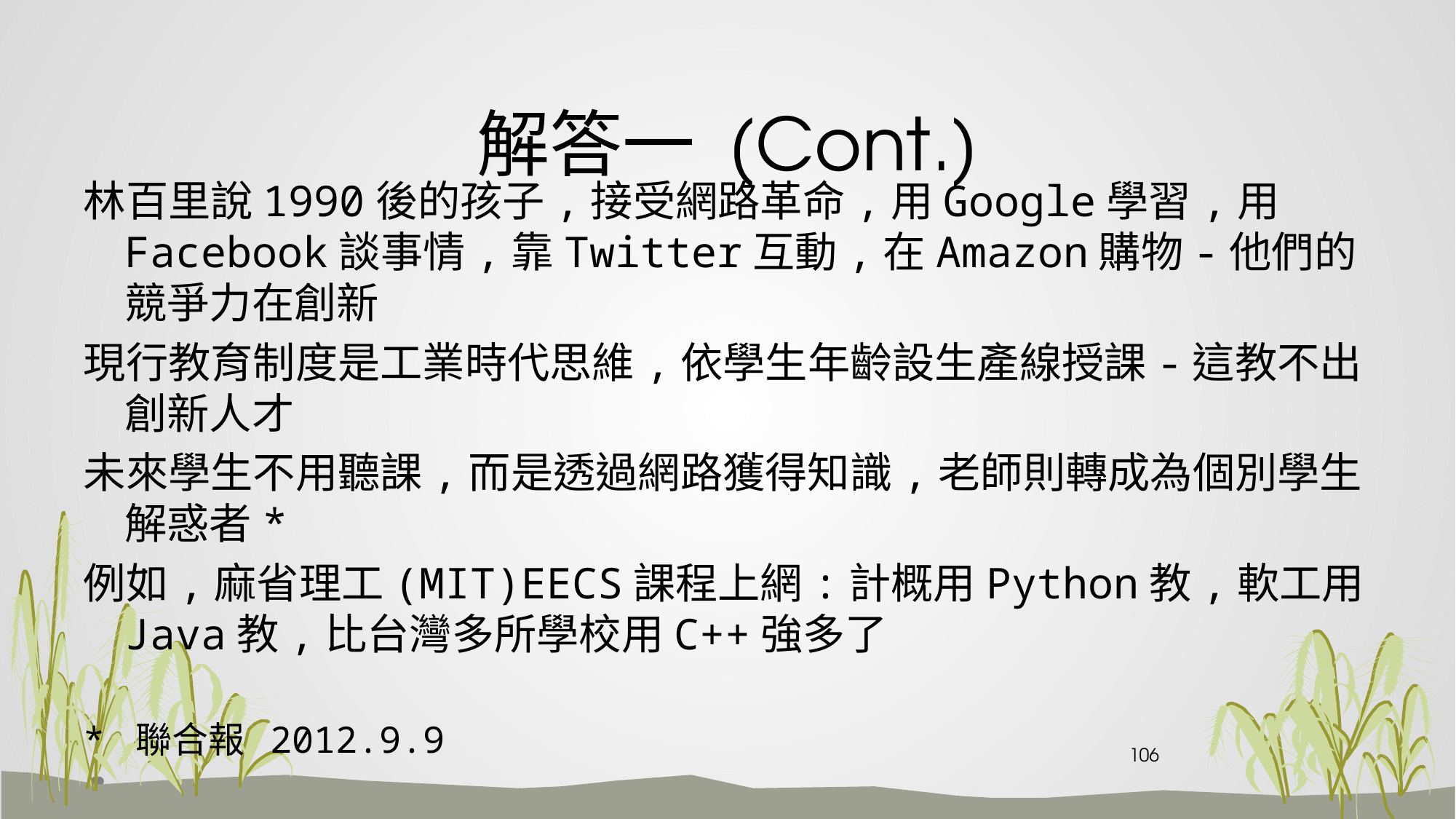

# 解答一 (Cont.)
林百里說1990後的孩子,接受網路革命,用Google學習,用Facebook談事情,靠Twitter互動,在Amazon購物-他們的競爭力在創新
現行教育制度是工業時代思維,依學生年齡設生產線授課-這教不出創新人才
未來學生不用聽課,而是透過網路獲得知識,老師則轉成為個別學生解惑者*
例如,麻省理工(MIT)EECS課程上網:計概用Python教,軟工用Java教,比台灣多所學校用C++強多了

* 聯合報  2012.9.9
106